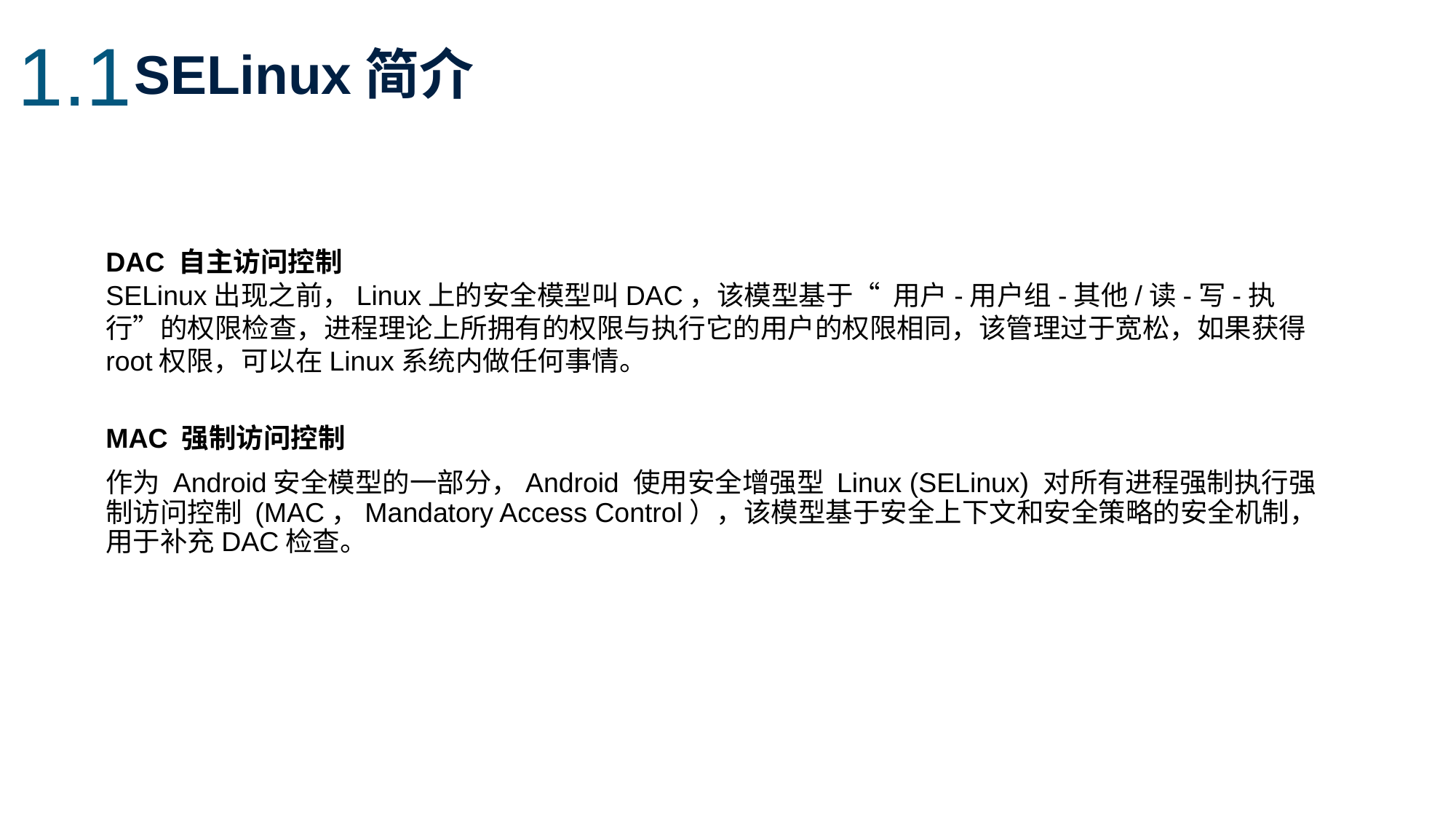

1.1
SELinux简介
DAC 自主访问控制
SELinux出现之前，Linux上的安全模型叫DAC，该模型基于“  用户-用户组-其他/读-写-执行”的权限检查，进程理论上所拥有的权限与执行它的用户的权限相同，该管理过于宽松，如果获得root权限，可以在Linux系统内做任何事情。

MAC 强制访问控制
作为 Android安全模型的一部分，Android 使用安全增强型 Linux (SELinux) 对所有进程强制执行强制访问控制 (MAC，Mandatory Access Control），该模型基于安全上下文和安全策略的安全机制，用于补充DAC检查。